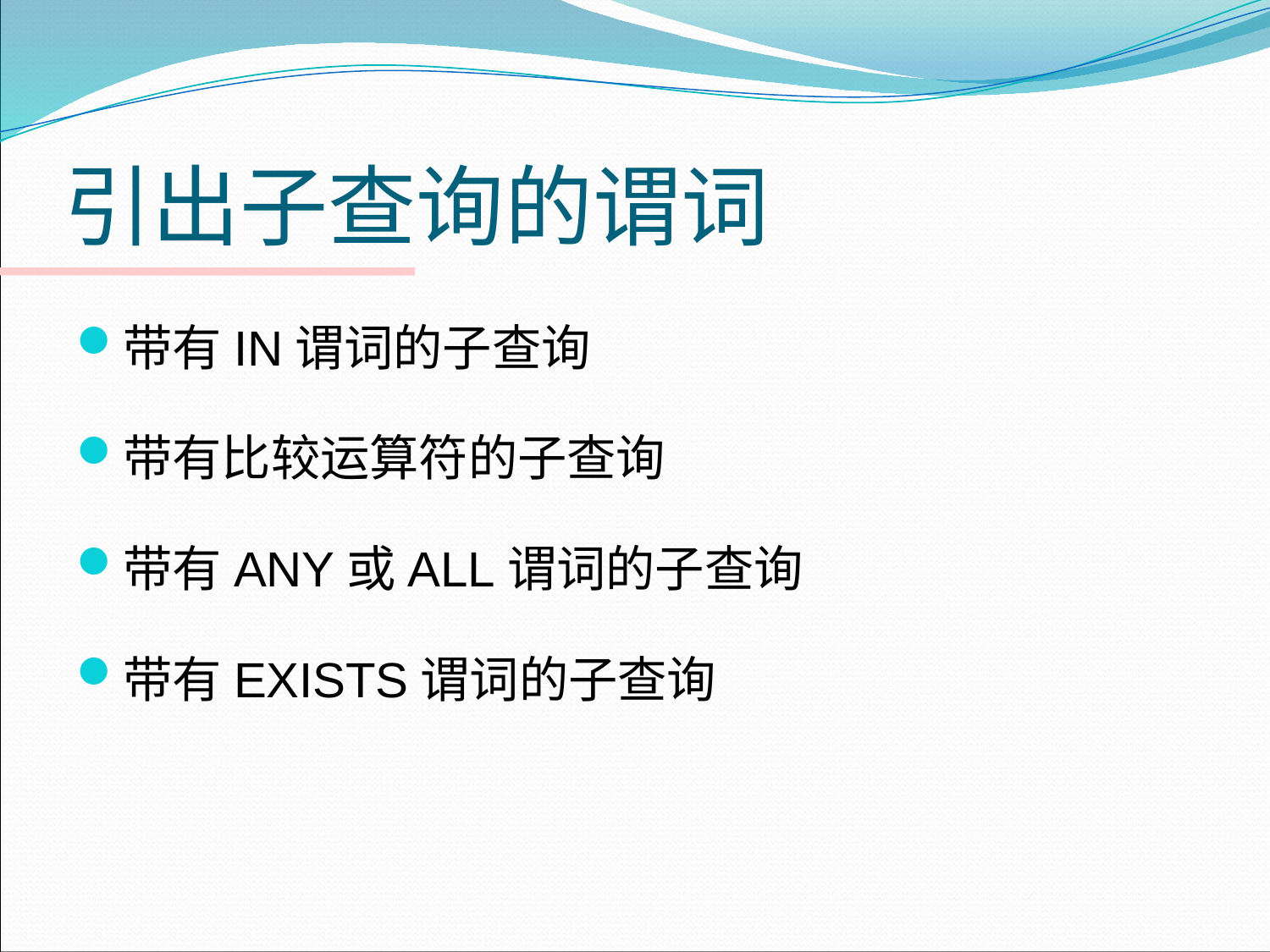

# 引出子查询的谓词
带有IN谓词的子查询
带有比较运算符的子查询
带有ANY或ALL谓词的子查询
带有EXISTS谓词的子查询

315